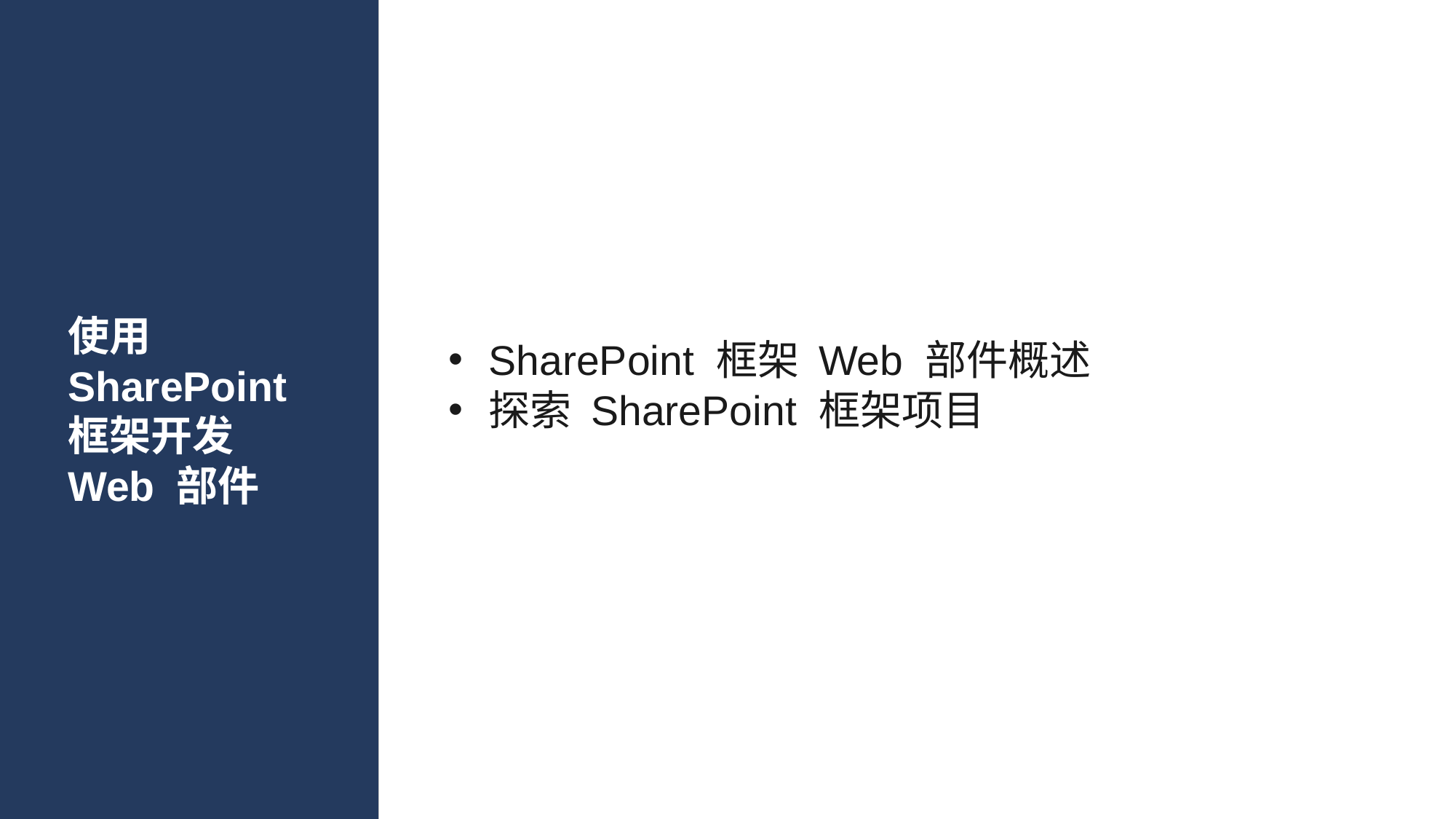

# 使用 SharePoint 框架开发 Web 部件
SharePoint 框架 Web 部件概述
探索 SharePoint 框架项目